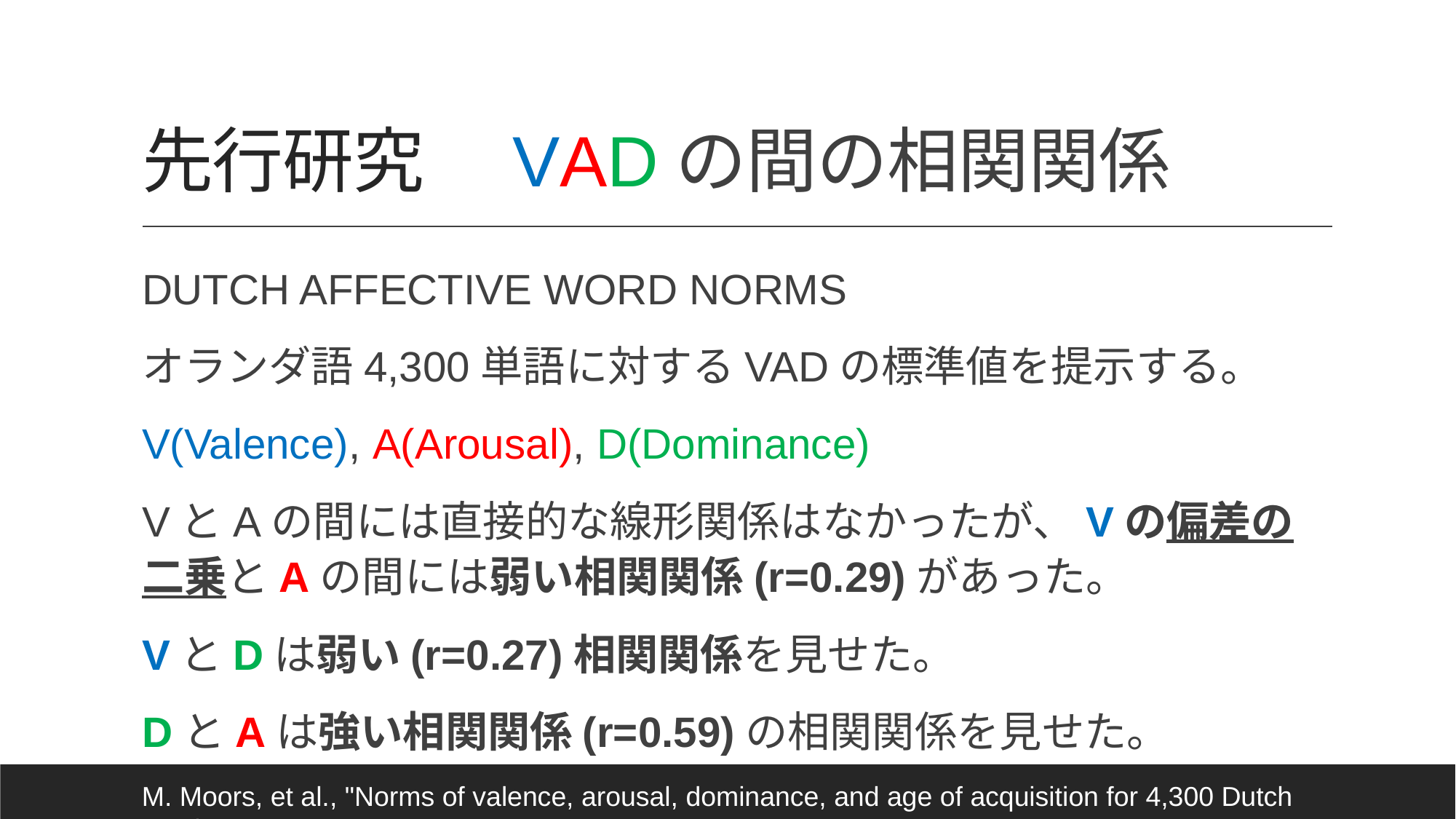

# 先行研究　VADの間の相関関係
DUTCH AFFECTIVE WORD NORMS
オランダ語4,300単語に対するVADの標準値を提示する。
V(Valence), A(Arousal), D(Dominance)
VとAの間には直接的な線形関係はなかったが、Vの偏差の二乗とAの間には弱い相関関係(r=0.29)があった。
VとDは弱い(r=0.27)相関関係を見せた。
DとAは強い相関関係(r=0.59)の相関関係を見せた。
M. Moors, et al., "Norms of valence, arousal, dominance, and age of acquisition for 4,300 Dutch words," 2013.